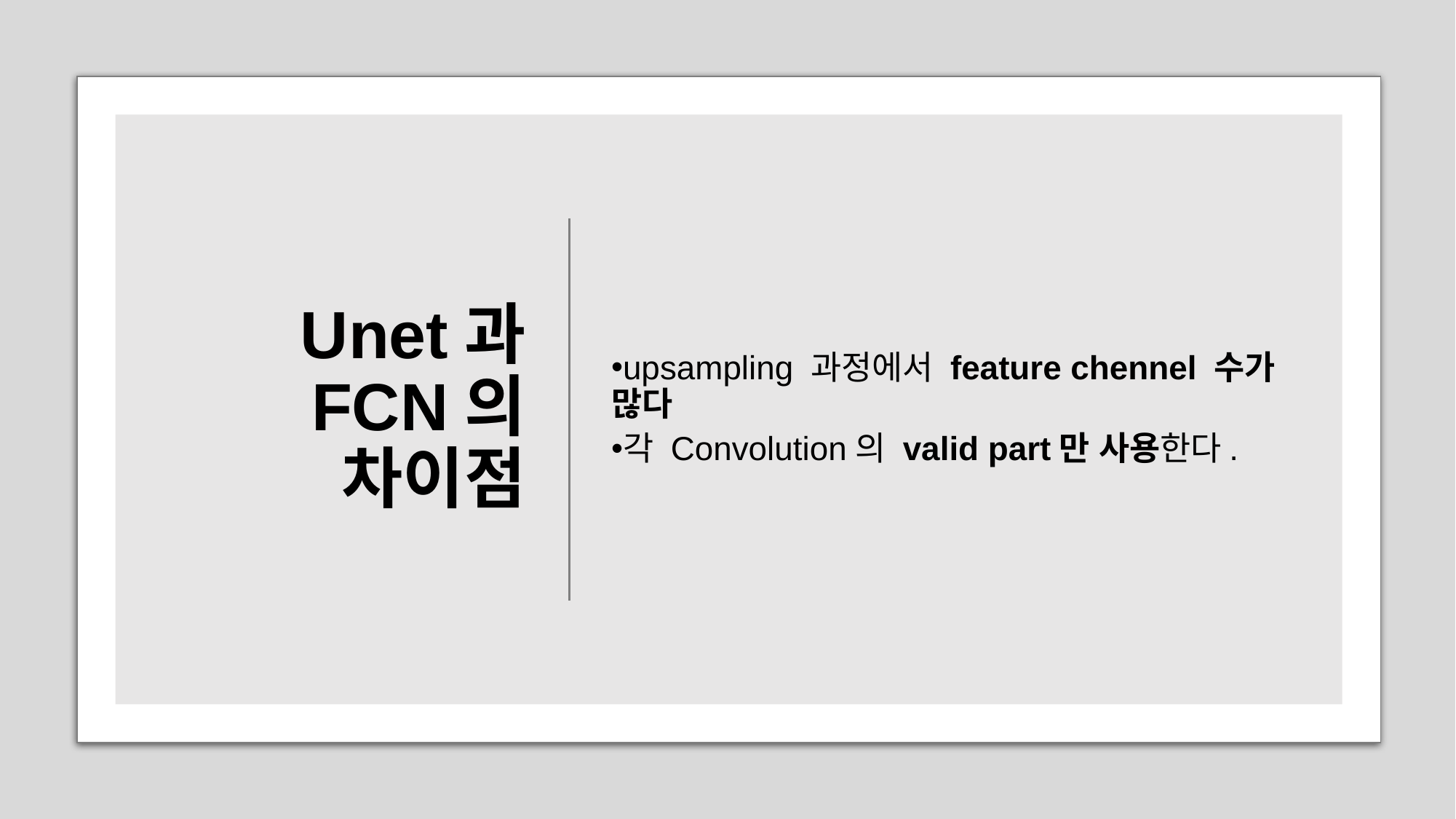

Unet과 FCN의 차이점
upsampling 과정에서 feature chennel 수가 많다
각 Convolution의 valid part만 사용한다.